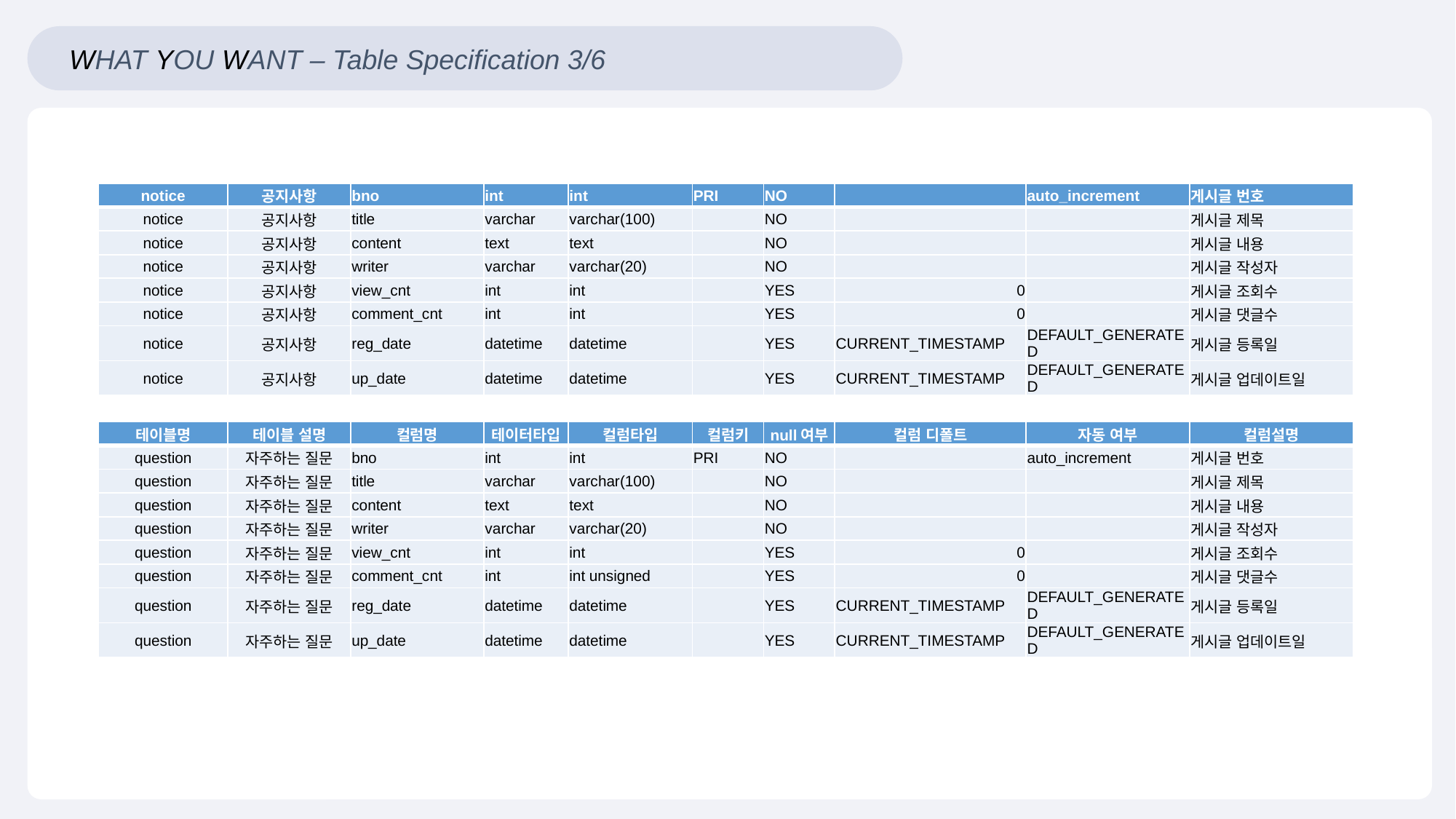

WHAT YOU WANT – Table Specification 3/6

| notice | 공지사항 | bno | int | int | PRI | NO |  | auto\_increment | 게시글 번호 |
| --- | --- | --- | --- | --- | --- | --- | --- | --- | --- |
| notice | 공지사항 | title | varchar | varchar(100) |  | NO |  |  | 게시글 제목 |
| notice | 공지사항 | content | text | text |  | NO |  |  | 게시글 내용 |
| notice | 공지사항 | writer | varchar | varchar(20) |  | NO |  |  | 게시글 작성자 |
| notice | 공지사항 | view\_cnt | int | int |  | YES | 0 |  | 게시글 조회수 |
| notice | 공지사항 | comment\_cnt | int | int |  | YES | 0 |  | 게시글 댓글수 |
| notice | 공지사항 | reg\_date | datetime | datetime |  | YES | CURRENT\_TIMESTAMP | DEFAULT\_GENERATED | 게시글 등록일 |
| notice | 공지사항 | up\_date | datetime | datetime |  | YES | CURRENT\_TIMESTAMP | DEFAULT\_GENERATED | 게시글 업데이트일 |

| 테이블명 | 테이블 설명 | 컬럼명 | 테이터타입 | 컬럼타입 | 컬럼키 | null여부 | 컬럼 디폴트 | 자동 여부 | 컬럼설명 |
| --- | --- | --- | --- | --- | --- | --- | --- | --- | --- |
| question | 자주하는 질문 | bno | int | int | PRI | NO |  | auto\_increment | 게시글 번호 |
| question | 자주하는 질문 | title | varchar | varchar(100) |  | NO |  |  | 게시글 제목 |
| question | 자주하는 질문 | content | text | text |  | NO |  |  | 게시글 내용 |
| question | 자주하는 질문 | writer | varchar | varchar(20) |  | NO |  |  | 게시글 작성자 |
| question | 자주하는 질문 | view\_cnt | int | int |  | YES | 0 |  | 게시글 조회수 |
| question | 자주하는 질문 | comment\_cnt | int | int unsigned |  | YES | 0 |  | 게시글 댓글수 |
| question | 자주하는 질문 | reg\_date | datetime | datetime |  | YES | CURRENT\_TIMESTAMP | DEFAULT\_GENERATED | 게시글 등록일 |
| question | 자주하는 질문 | up\_date | datetime | datetime |  | YES | CURRENT\_TIMESTAMP | DEFAULT\_GENERATED | 게시글 업데이트일 |